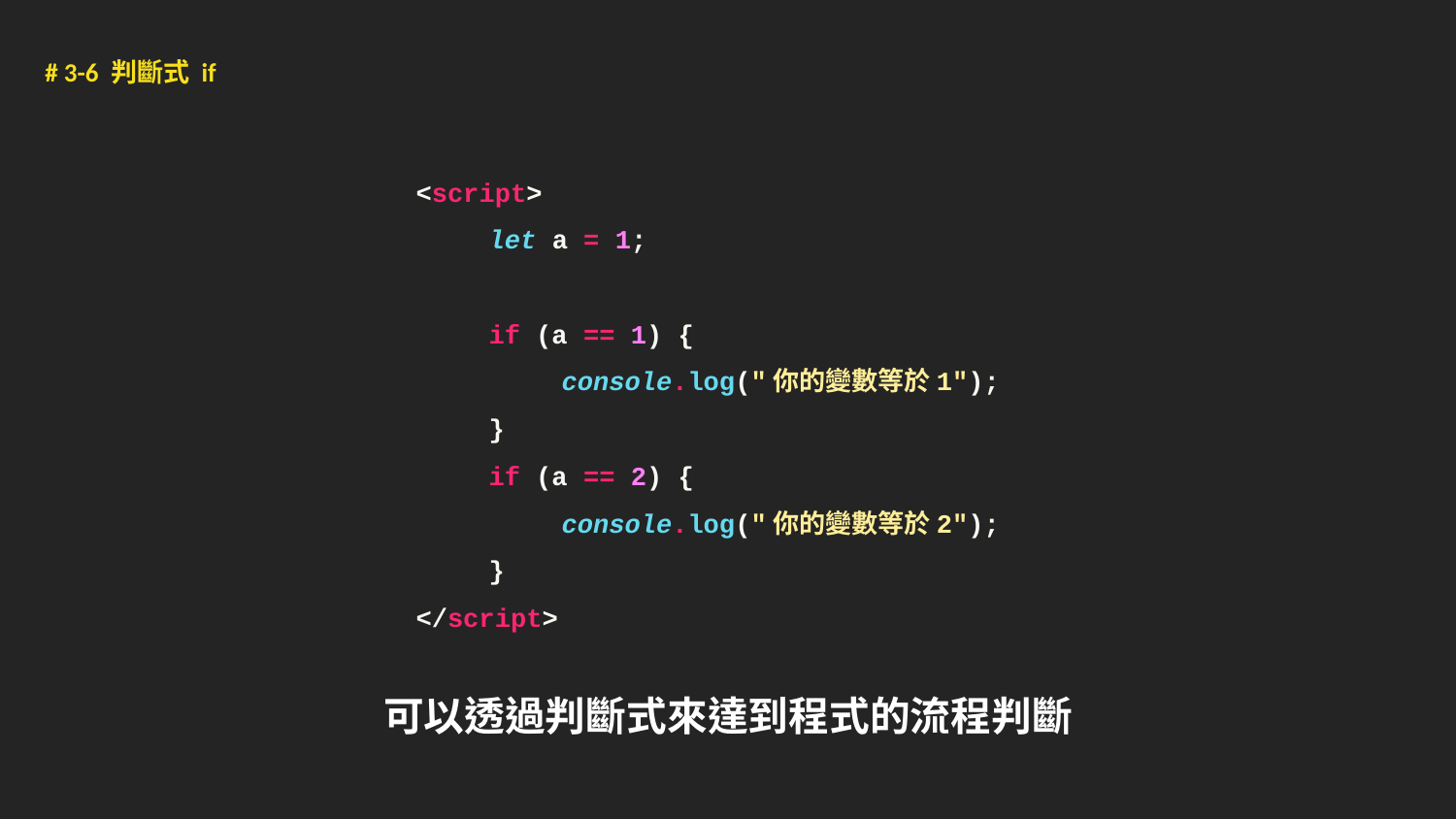

# 3-6 判斷式 if
<script>
let a = 1;

if (a == 1) {
console.log("你的變數等於1");
}
if (a == 2) {
console.log("你的變數等於2");
}
</script>
可以透過判斷式來達到程式的流程判斷